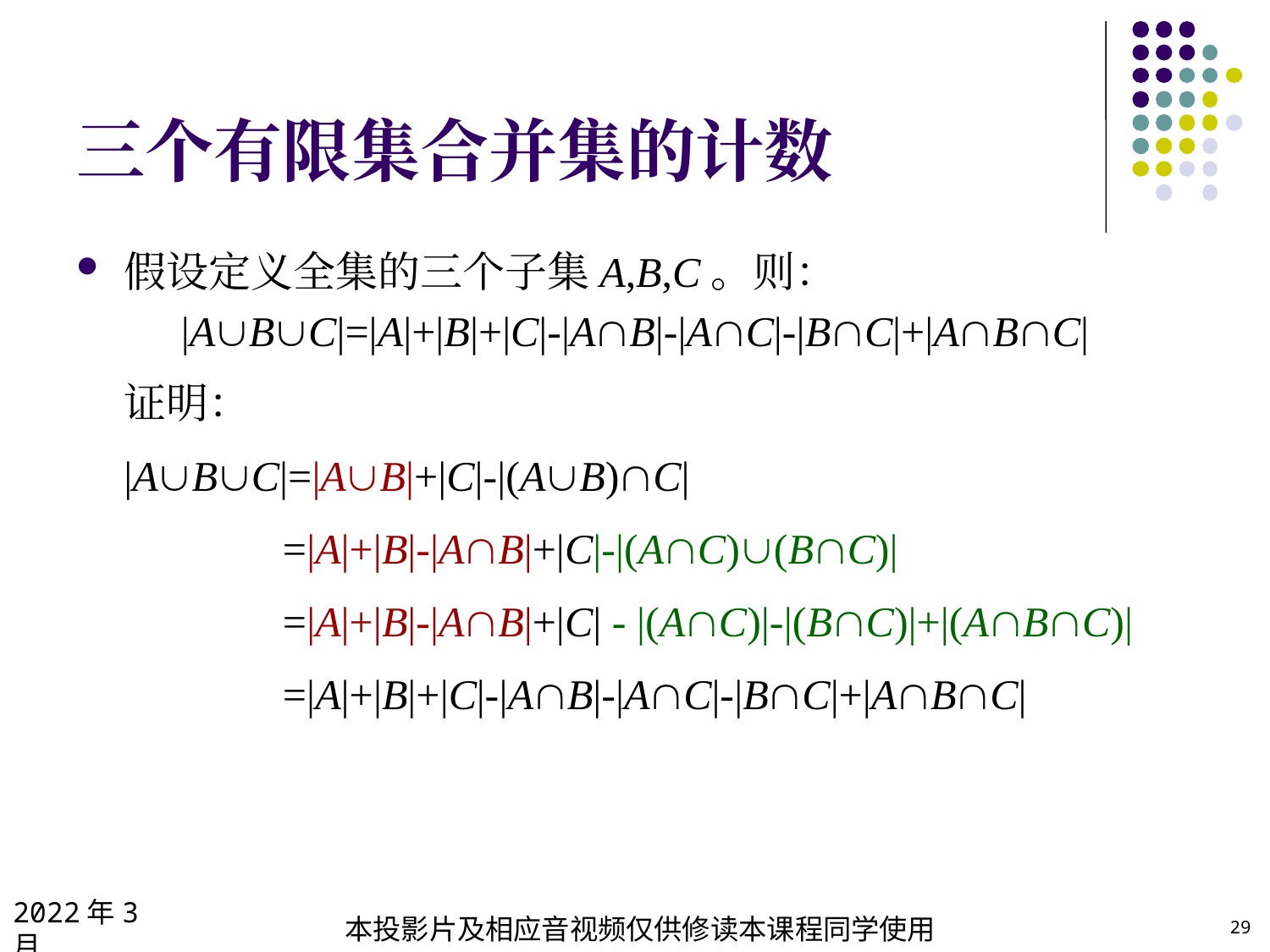

# 三个有限集合并集的计数
假设定义全集的三个子集A,B,C。则：
|A∪B∪C|=|A|+|B|+|C|-|A∩B|-|A∩C|-|B∩C|+|A∩B∩C|
证明：
|A∪B∪C|=|A∪B|+|C|-|(A∪B)∩C|
               =|A|+|B|-|A∩B|+|C|-|(A∩C)∪(B∩C)|
               =|A|+|B|-|A∩B|+|C| - |(A∩C)|-|(B∩C)|+|(A∩B∩C)|
               =|A|+|B|+|C|-|A∩B|-|A∩C|-|B∩C|+|A∩B∩C|

2022年3月
本投影片及相应音视频仅供修读本课程同学使用
29